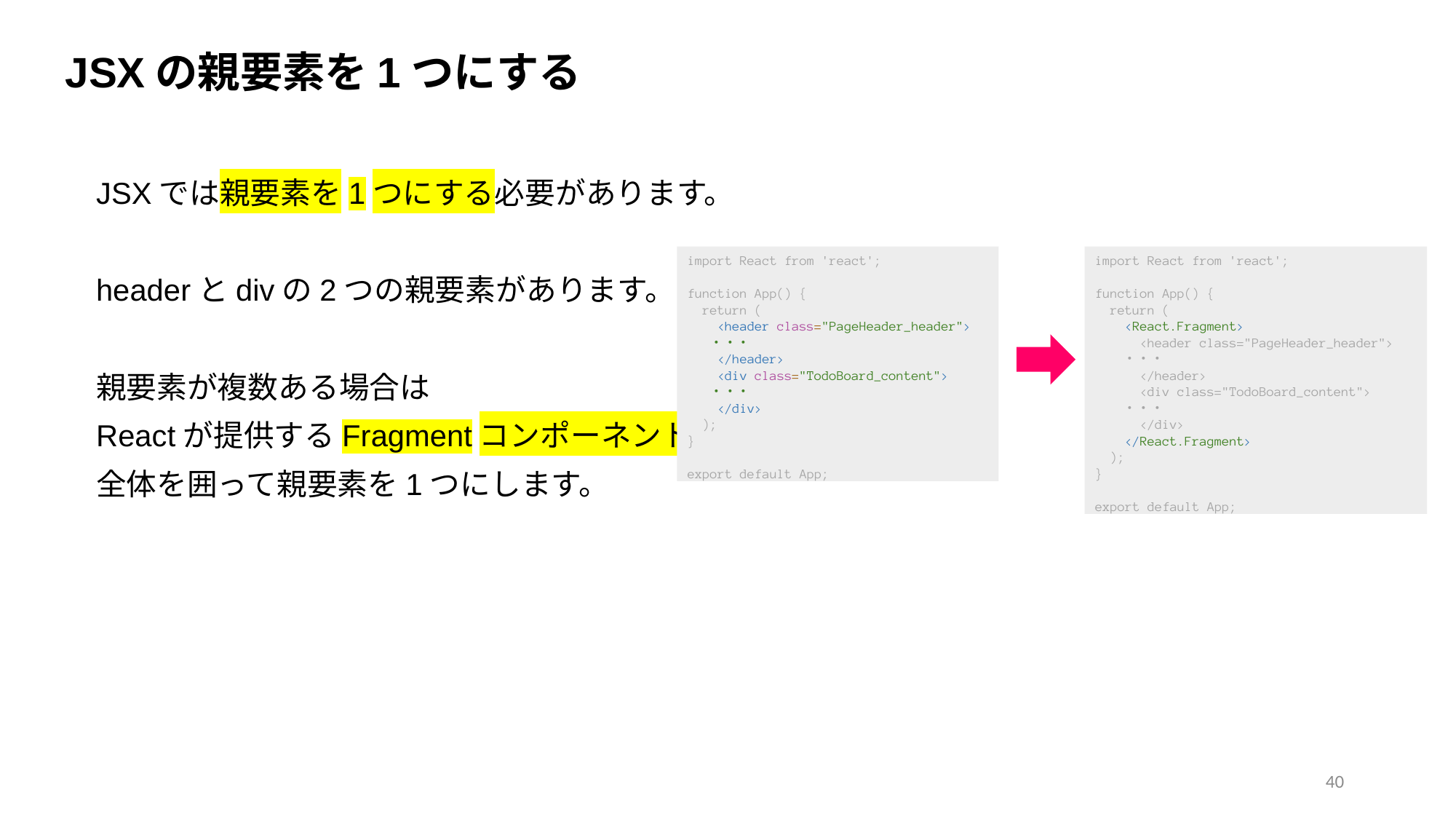

JSXの親要素を1つにする
JSXでは親要素を1つにする必要があります。

headerとdivの2つの親要素があります。

親要素が複数ある場合は
Reactが提供するFragmentコンポーネントで
全体を囲って親要素を1つにします。
import React from 'react';
function App() {
  return (
    <header class="PageHeader_header">
      ・・・
    </header>
    <div class="TodoBoard_content">
      ・・・
    </div>
  );
}
export default App;
import React from 'react';
function App() {
  return (
    <React.Fragment>
      <header class="PageHeader_header">
        ・・・
      </header>
      <div class="TodoBoard_content">
        ・・・
      </div>
    </React.Fragment>
  );
}
export default App;

40